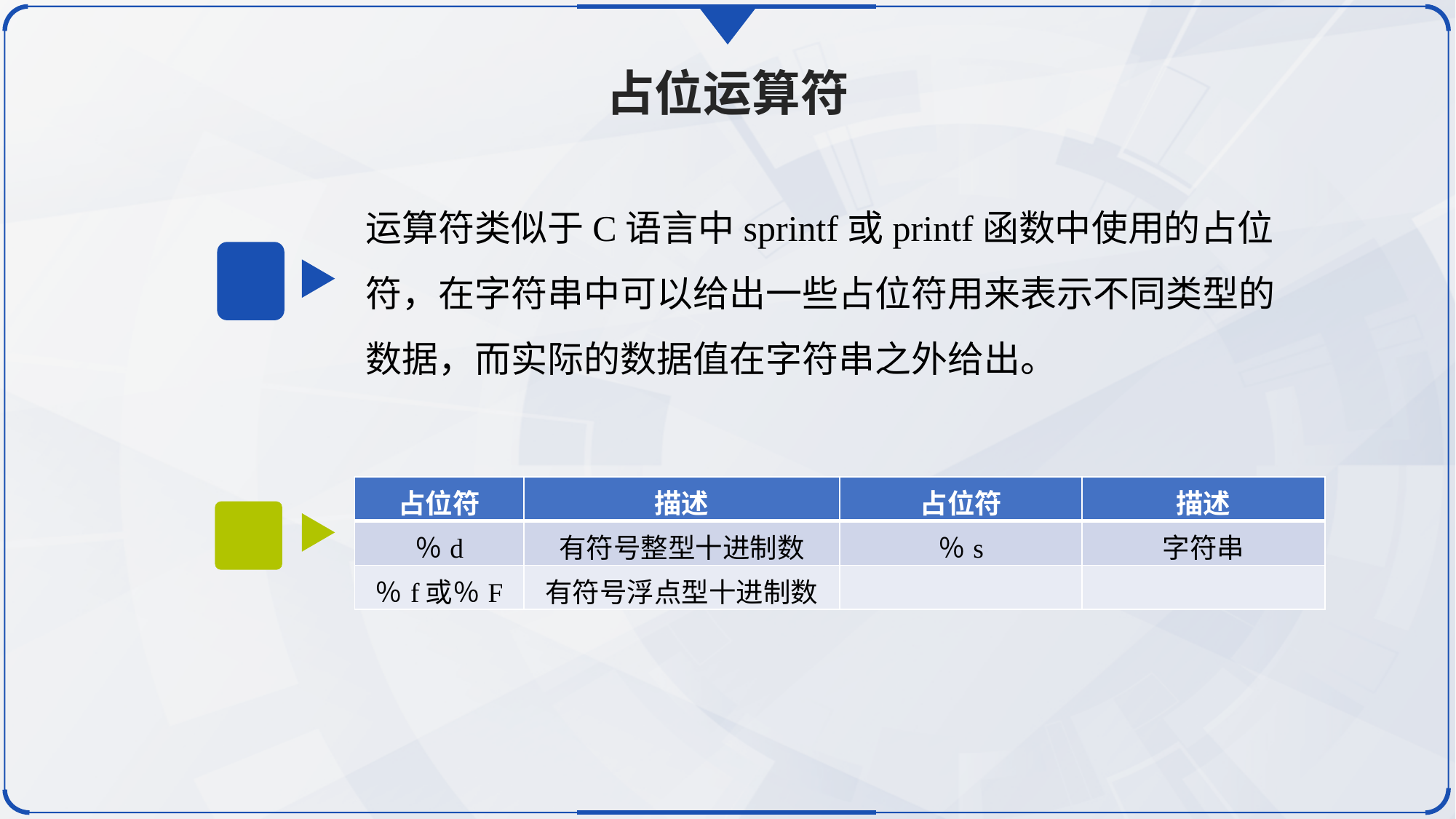

占位运算符
运算符类似于C语言中sprintf或printf函数中使用的占位符，在字符串中可以给出一些占位符用来表示不同类型的数据，而实际的数据值在字符串之外给出。

| 占位符 | 描述 | 占位符 | 描述 |
| --- | --- | --- | --- |
| ％d | 有符号整型十进制数 | ％s | 字符串 |
| ％f或％F | 有符号浮点型十进制数 |  |  |